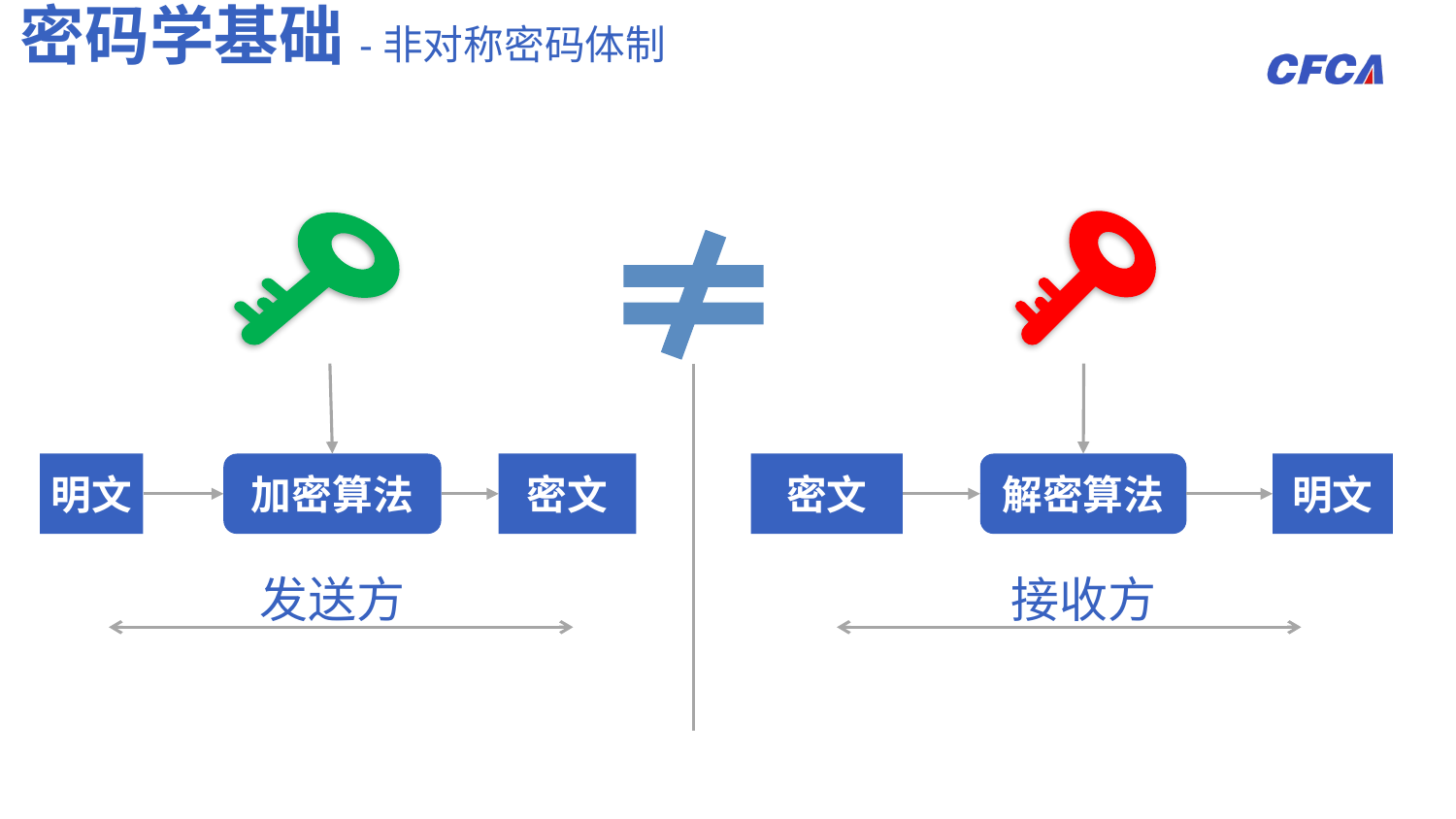

密码学基础-非对称密码体制

明文
加密算法
密文
密文
解密算法
明文
发送方
接收方